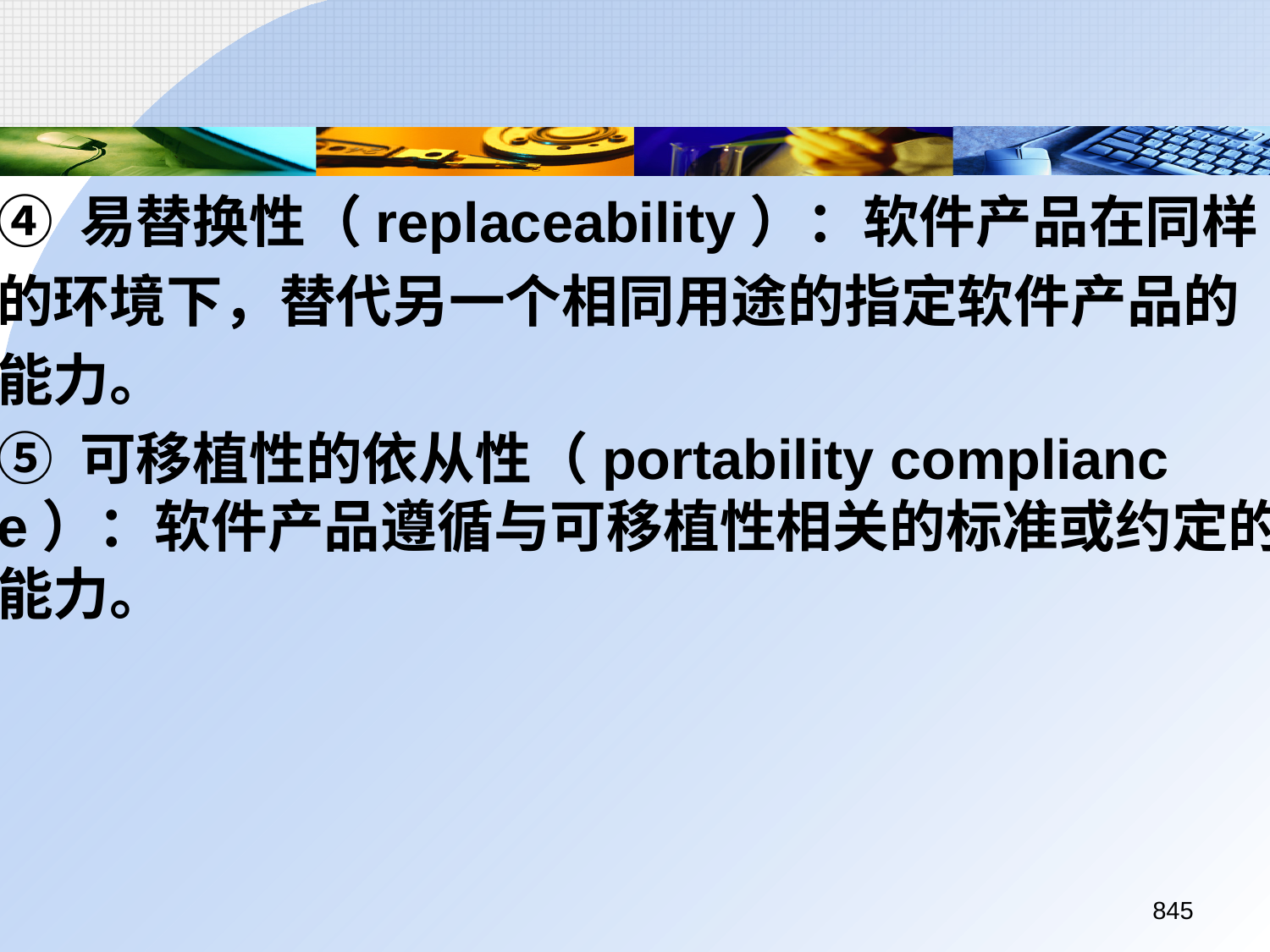

④ 易替换性（replaceability）：软件产品在同样
	的环境下，替代另一个相同用途的指定软件产品的
	能力。
	⑤ 可移植性的依从性（portability compliance）：软件产品遵循与可移植性相关的标准或约定的能力。

845